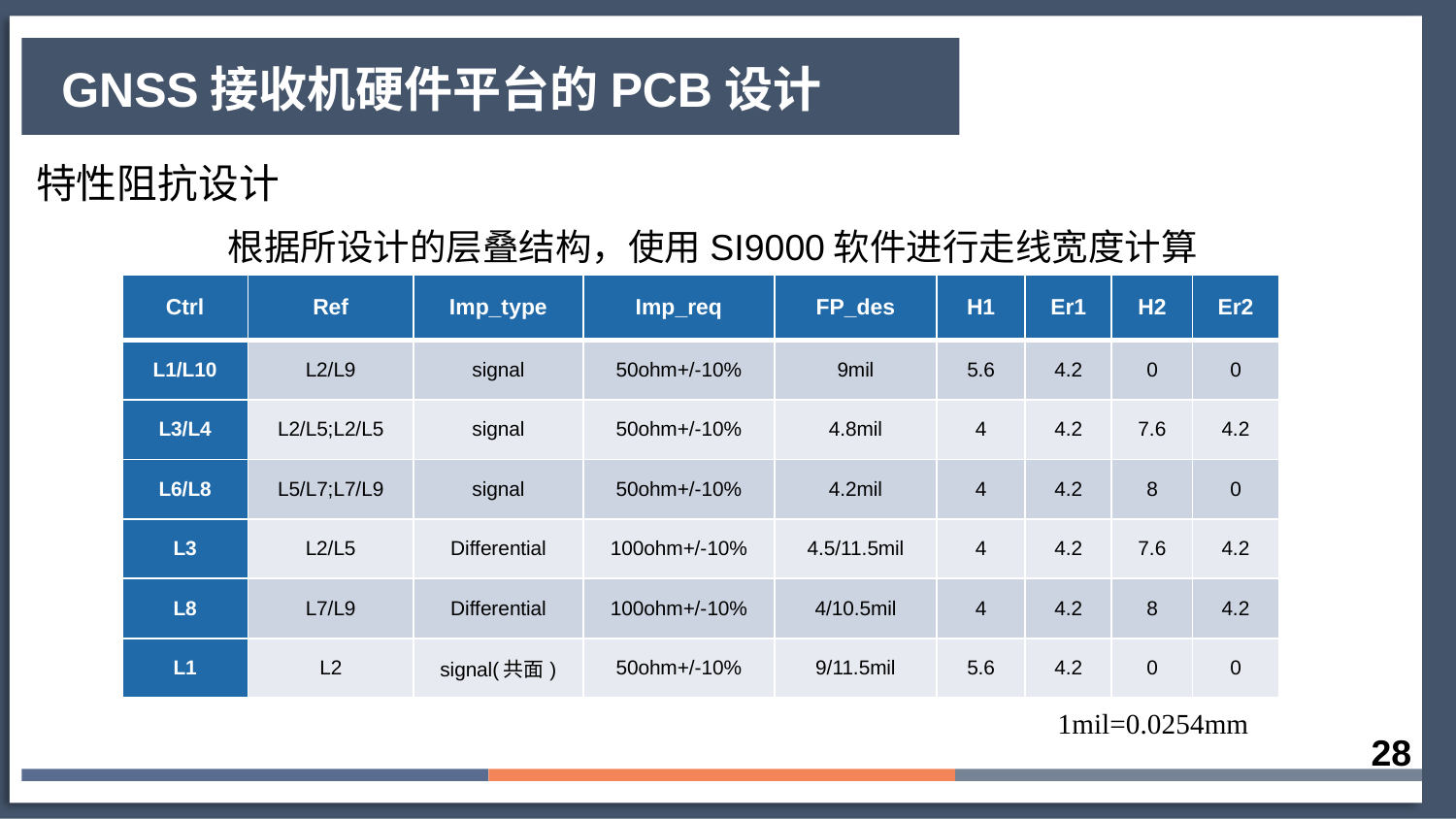

GNSS接收机硬件平台的PCB设计
特性阻抗设计
根据所设计的层叠结构，使用SI9000软件进行走线宽度计算
| Ctrl | Ref | Imp\_type | Imp\_req | FP\_des | H1 | Er1 | H2 | Er2 |
| --- | --- | --- | --- | --- | --- | --- | --- | --- |
| L1/L10 | L2/L9 | signal | 50ohm+/-10% | 9mil | 5.6 | 4.2 | 0 | 0 |
| L3/L4 | L2/L5;L2/L5 | signal | 50ohm+/-10% | 4.8mil | 4 | 4.2 | 7.6 | 4.2 |
| L6/L8 | L5/L7;L7/L9 | signal | 50ohm+/-10% | 4.2mil | 4 | 4.2 | 8 | 0 |
| L3 | L2/L5 | Differential | 100ohm+/-10% | 4.5/11.5mil | 4 | 4.2 | 7.6 | 4.2 |
| L8 | L7/L9 | Differential | 100ohm+/-10% | 4/10.5mil | 4 | 4.2 | 8 | 4.2 |
| L1 | L2 | signal(共面) | 50ohm+/-10% | 9/11.5mil | 5.6 | 4.2 | 0 | 0 |
1mil=0.0254mm
28